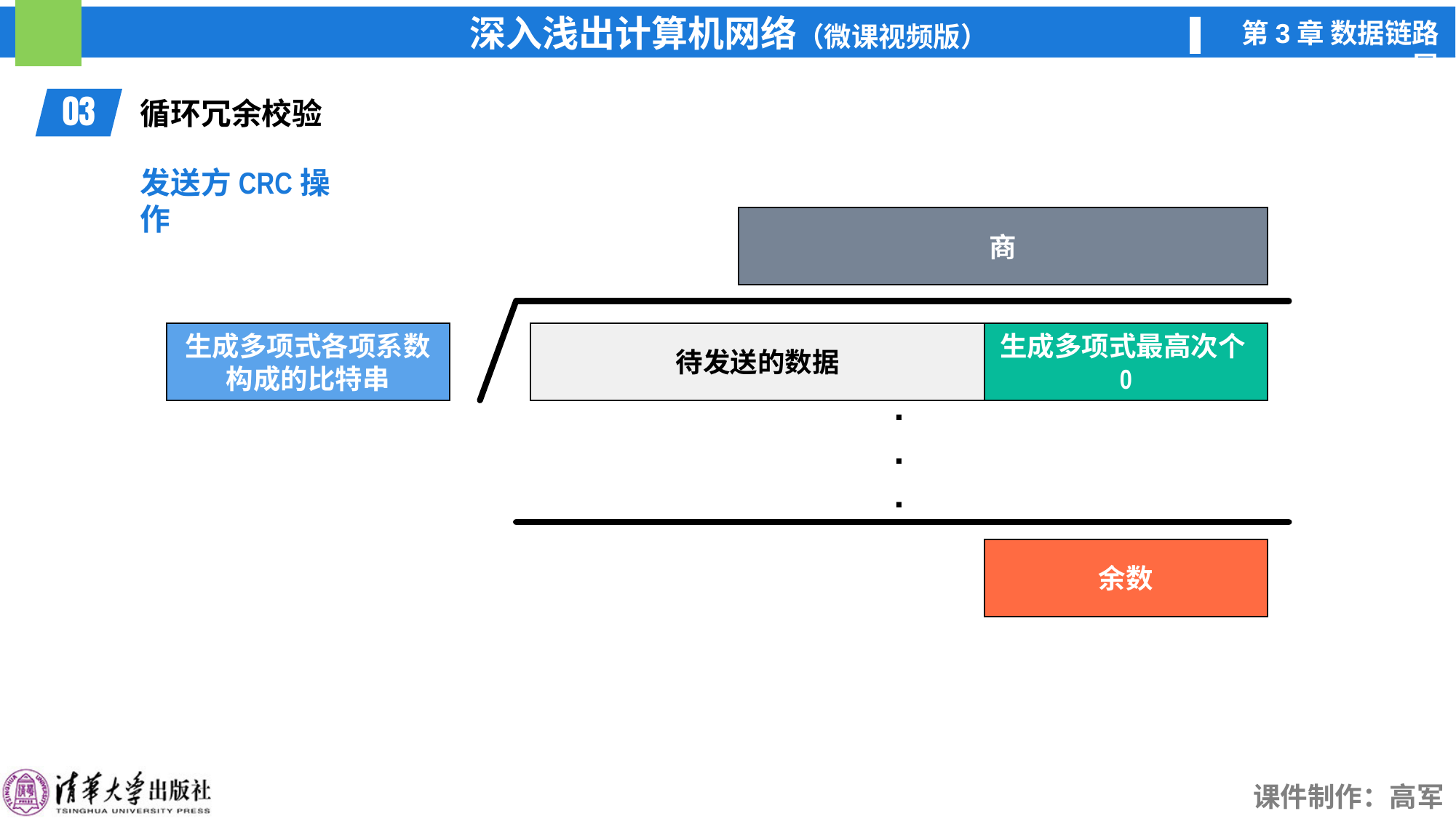

03
循环冗余校验
发送方CRC操作
商
生成多项式各项系数
构成的比特串
待发送的数据
生成多项式最高次个0
待发送的数据
.
.
.
余数
余数